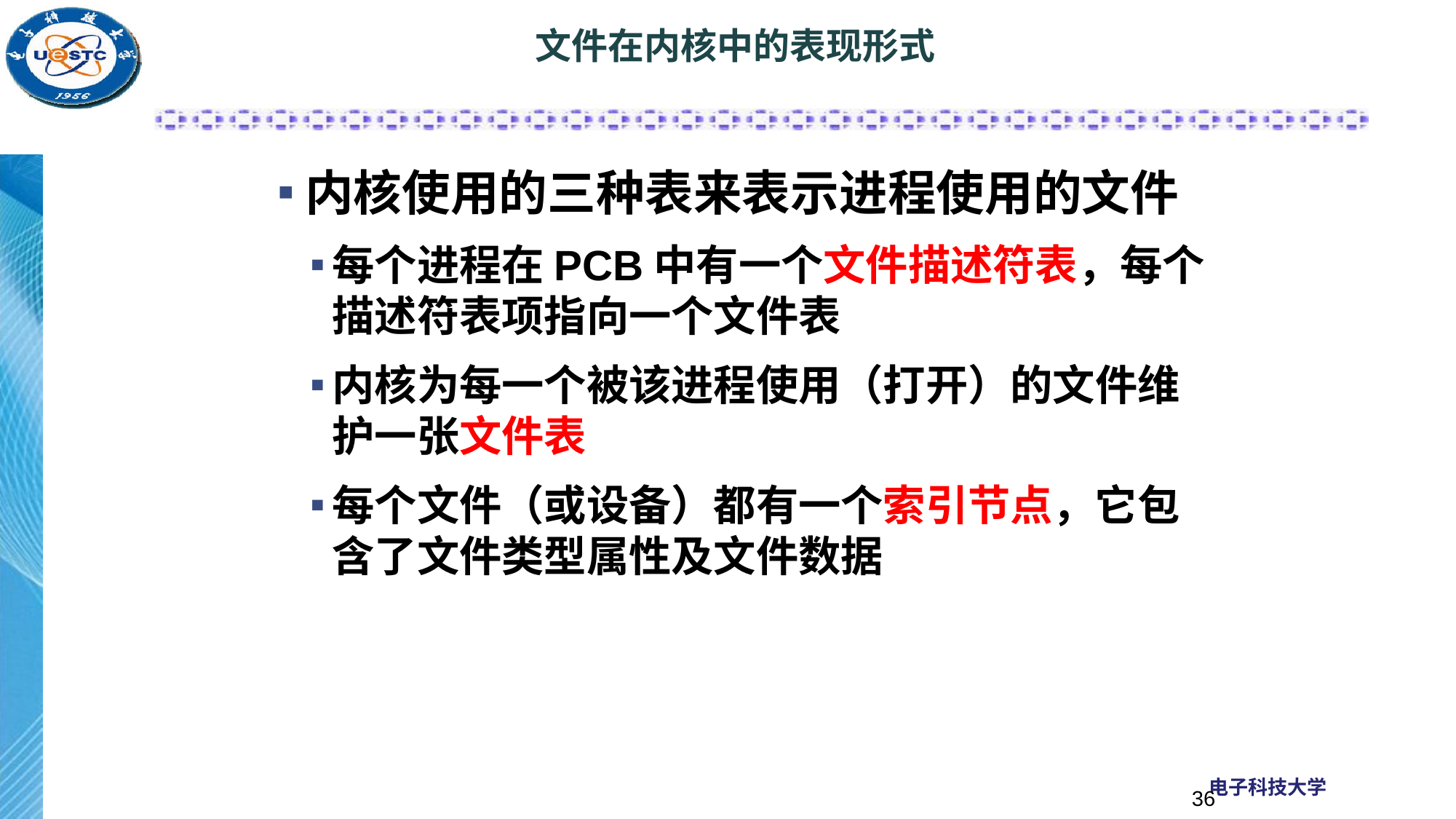

# 文件在内核中的表现形式
内核使用的三种表来表示进程使用的文件
每个进程在PCB中有一个文件描述符表，每个描述符表项指向一个文件表
内核为每一个被该进程使用（打开）的文件维护一张文件表
每个文件（或设备）都有一个索引节点，它包含了文件类型属性及文件数据
36